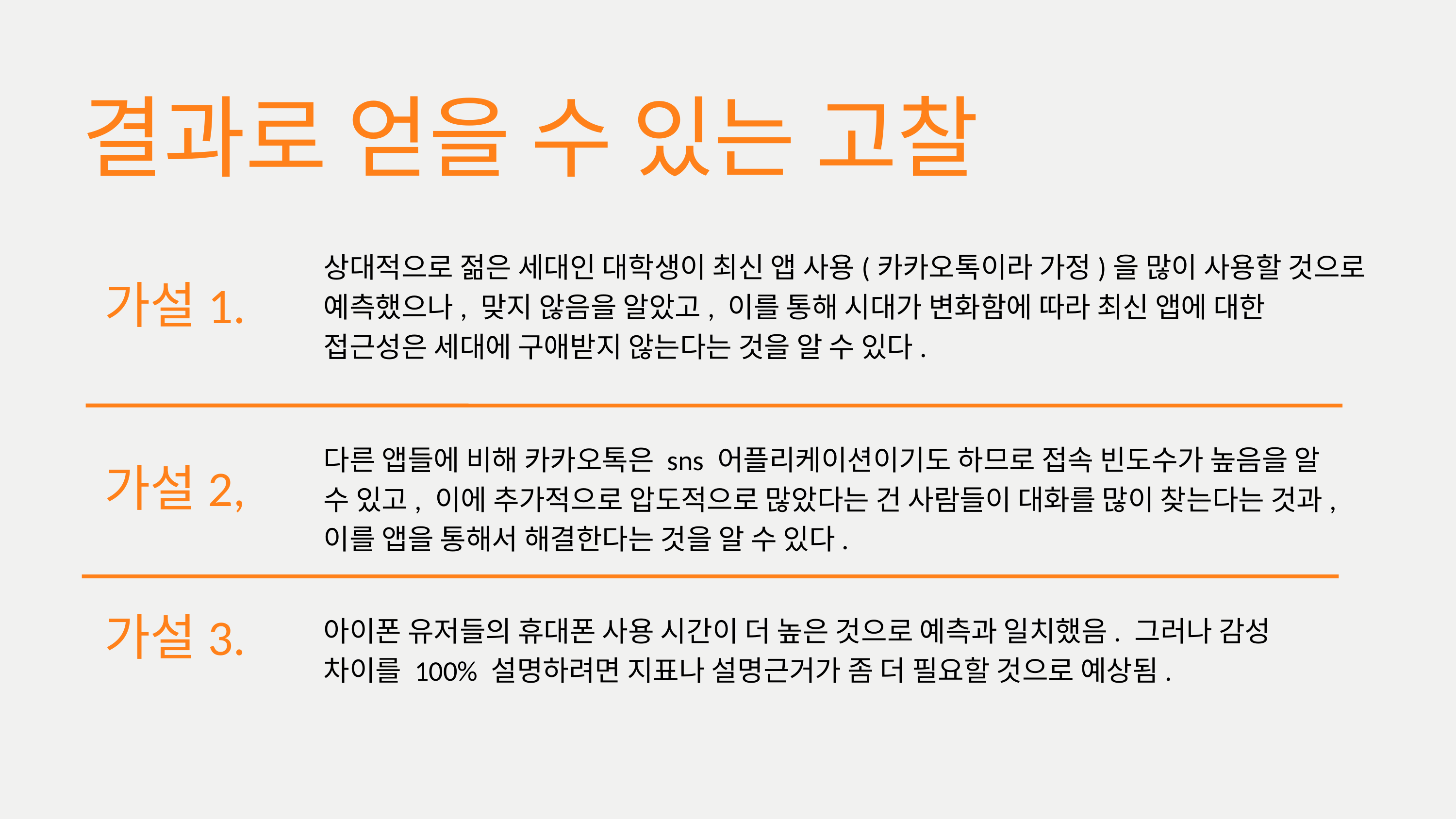

결과로 얻을 수 있는 고찰
상대적으로 젊은 세대인 대학생이 최신 앱 사용(카카오톡이라 가정)을 많이 사용할 것으로 예측했으나, 맞지 않음을 알았고, 이를 통해 시대가 변화함에 따라 최신 앱에 대한 접근성은 세대에 구애받지 않는다는 것을 알 수 있다.
가설1.

다른 앱들에 비해 카카오톡은 sns 어플리케이션이기도 하므로 접속 빈도수가 높음을 알 수 있고, 이에 추가적으로 압도적으로 많았다는 건 사람들이 대화를 많이 찾는다는 것과, 이를 앱을 통해서 해결한다는 것을 알 수 있다.
가설2,

가설3.
아이폰 유저들의 휴대폰 사용 시간이 더 높은 것으로 예측과 일치했음. 그러나 감성 차이를 100% 설명하려면 지표나 설명근거가 좀 더 필요할 것으로 예상됨.